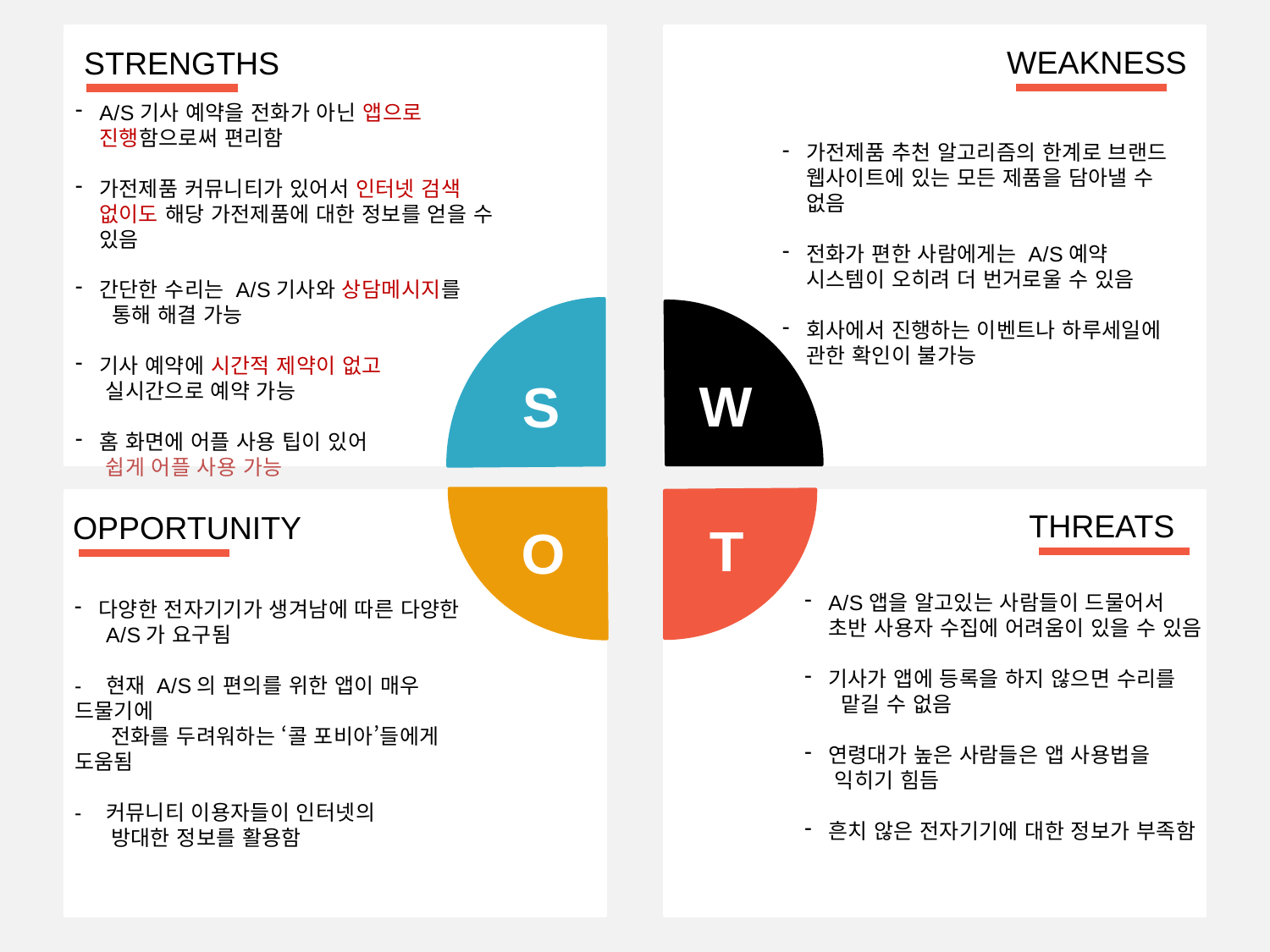

WEAKNESS
STRENGTHS
A/S기사 예약을 전화가 아닌 앱으로 진행함으로써 편리함

가전제품 커뮤니티가 있어서 인터넷 검색 없이도 해당 가전제품에 대한 정보를 얻을 수 있음

간단한 수리는 A/S기사와 상담메시지를
     통해 해결 가능

기사 예약에 시간적 제약이 없고
    실시간으로 예약 가능

홈 화면에 어플 사용 팁이 있어
    쉽게 어플 사용 가능
가전제품 추천 알고리즘의 한계로 브랜드 웹사이트에 있는 모든 제품을 담아낼 수 없음

전화가 편한 사람에게는 A/S예약 시스템이 오히려 더 번거로울 수 있음

회사에서 진행하는 이벤트나 하루세일에 관한 확인이 불가능

W
W
S

THREATS
OPPORTUNITY
T
O
T
A/S앱을 알고있는 사람들이 드물어서
   초반 사용자 수집에 어려움이 있을 수 있음

기사가 앱에 등록을 하지 않으면 수리를
     맡길 수 없음

연령대가 높은 사람들은 앱 사용법을
    익히기 힘듬

흔치 않은 전자기기에 대한 정보가 부족함
다양한 전자기기가 생겨남에 따른 다양한
     A/S가 요구됨

-   현재 A/S의 편의를 위한 앱이 매우 드물기에
     전화를 두려워하는 ‘콜 포비아’들에게 도움됨

-   커뮤니티 이용자들이 인터넷의
     방대한 정보를 활용함